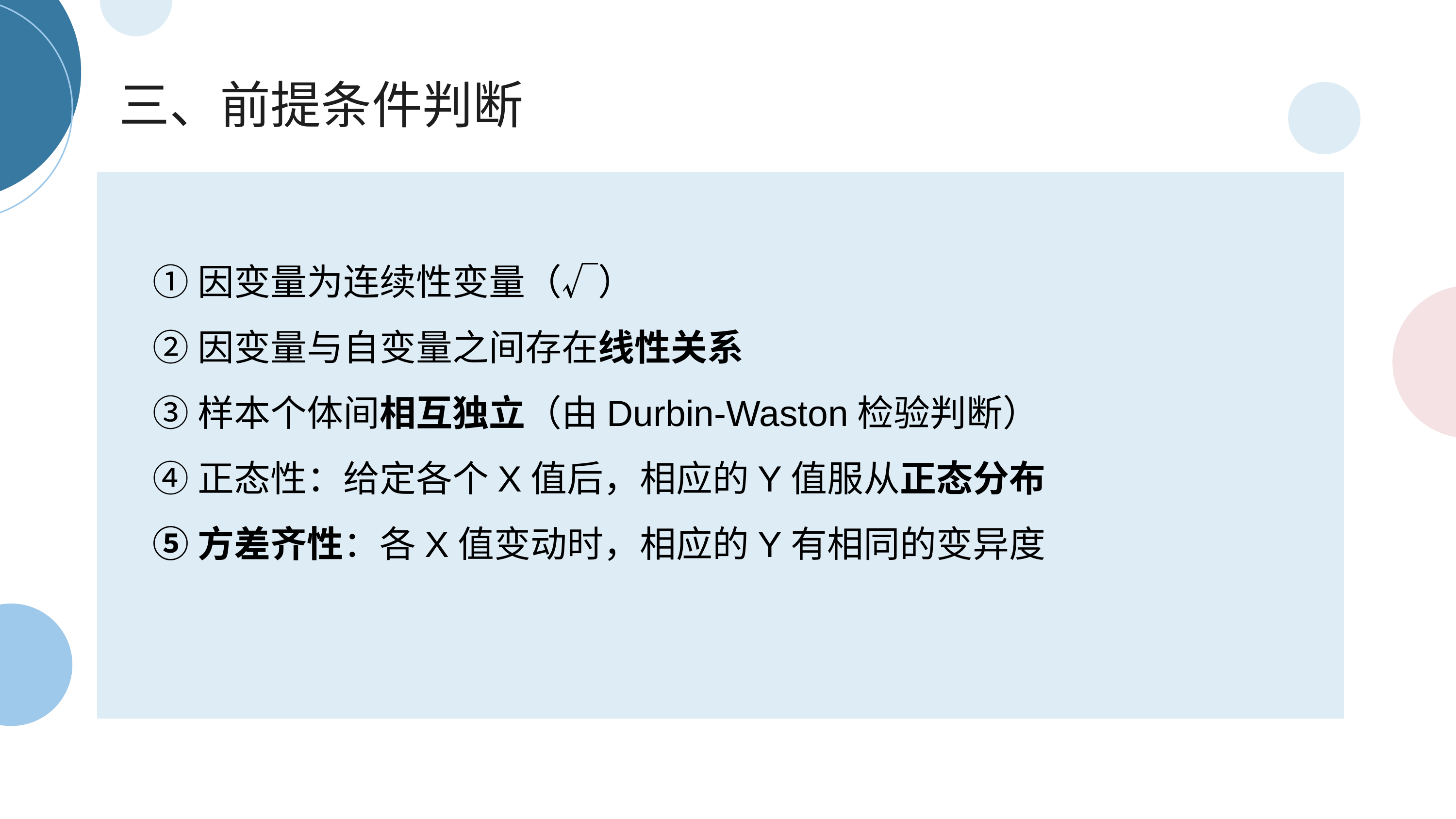

三、前提条件判断

①因变量为连续性变量（√）
②因变量与自变量之间存在线性关系
③样本个体间相互独立（由Durbin-Waston检验判断）
④正态性：给定各个X值后，相应的Y值服从正态分布
⑤方差齐性：各X值变动时，相应的Y有相同的变异度